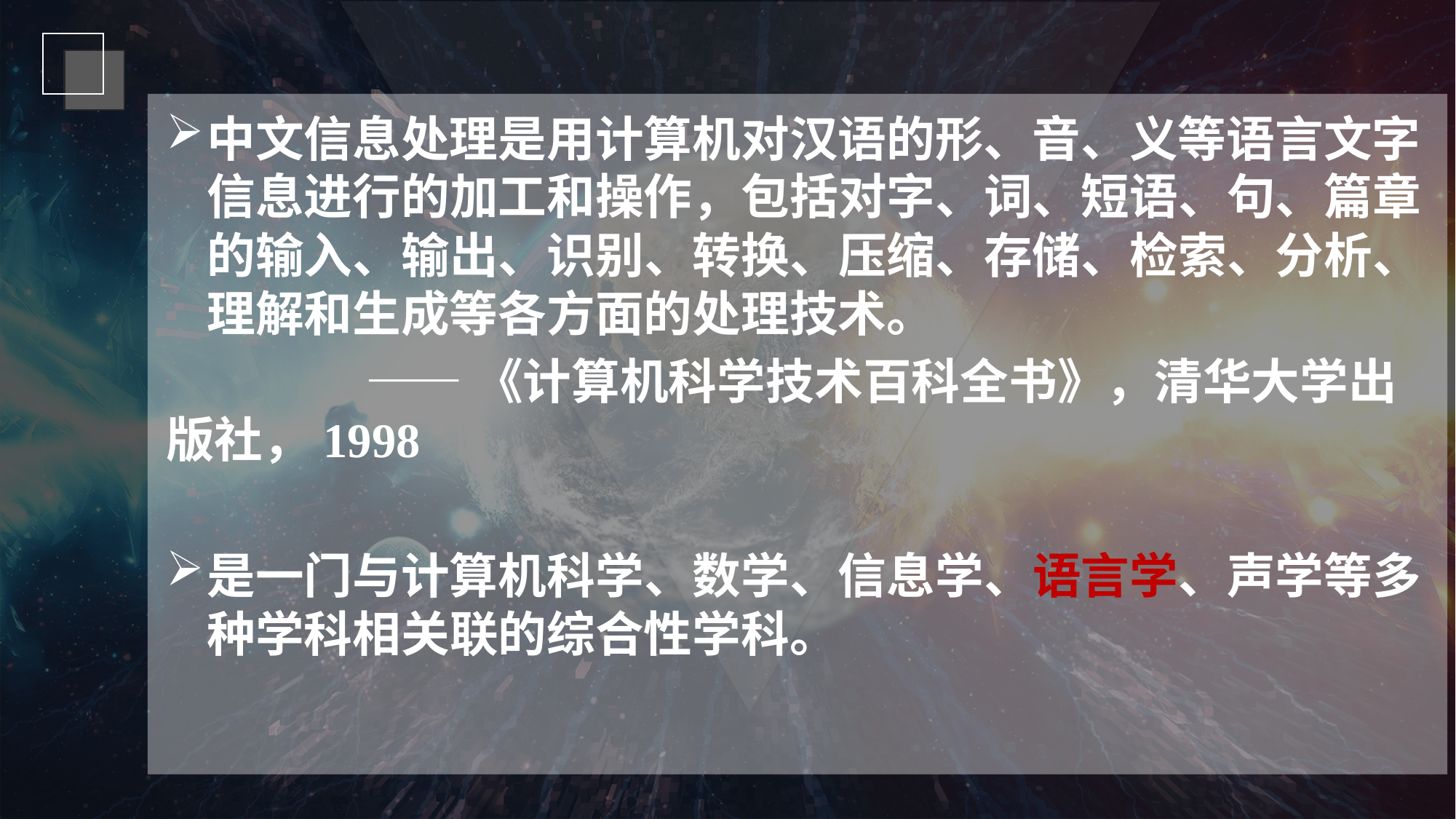

中文信息处理是用计算机对汉语的形、音、义等语言文字信息进行的加工和操作，包括对字、词、短语、句、篇章的输入、输出、识别、转换、压缩、存储、检索、分析、理解和生成等各方面的处理技术。
                  ——《计算机科学技术百科全书》，清华大学出版社，1998

是一门与计算机科学、数学、信息学、语言学、声学等多种学科相关联的综合性学科。